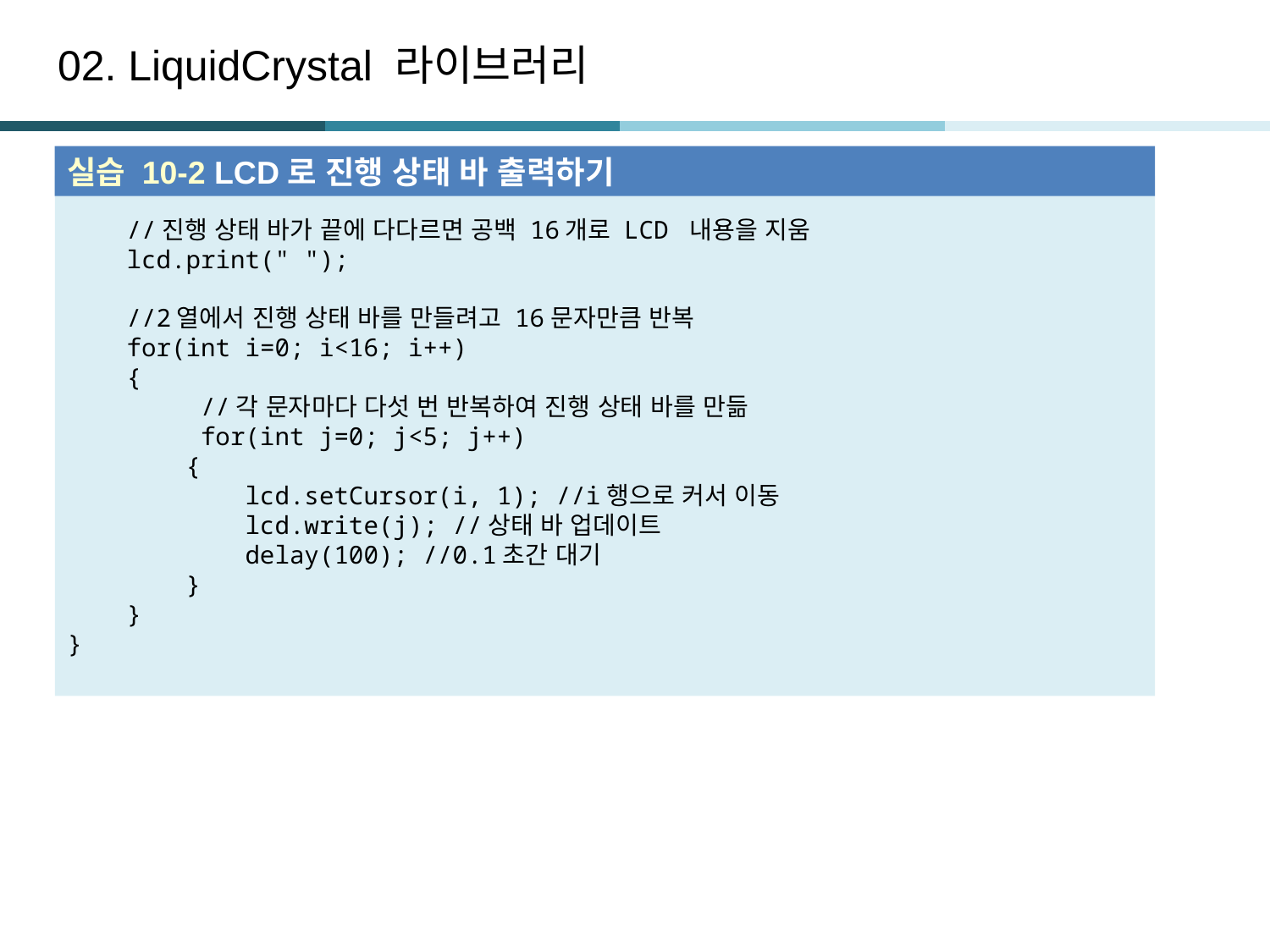

# 02. LiquidCrystal 라이브러리
실습 10-2 LCD로 진행 상태 바 출력하기
    //진행 상태 바가 끝에 다다르면 공백 16개로 LCD 내용을 지움
    lcd.print(" ");

    //2열에서 진행 상태 바를 만들려고 16문자만큼 반복
    for(int i=0; i<16; i++)
    {
         //각 문자마다 다섯 번 반복하여 진행 상태 바를 만듦
         for(int j=0; j<5; j++)
        {
            lcd.setCursor(i, 1); //i행으로 커서 이동
            lcd.write(j); //상태 바 업데이트
            delay(100); //0.1초간 대기
        }
    }
}